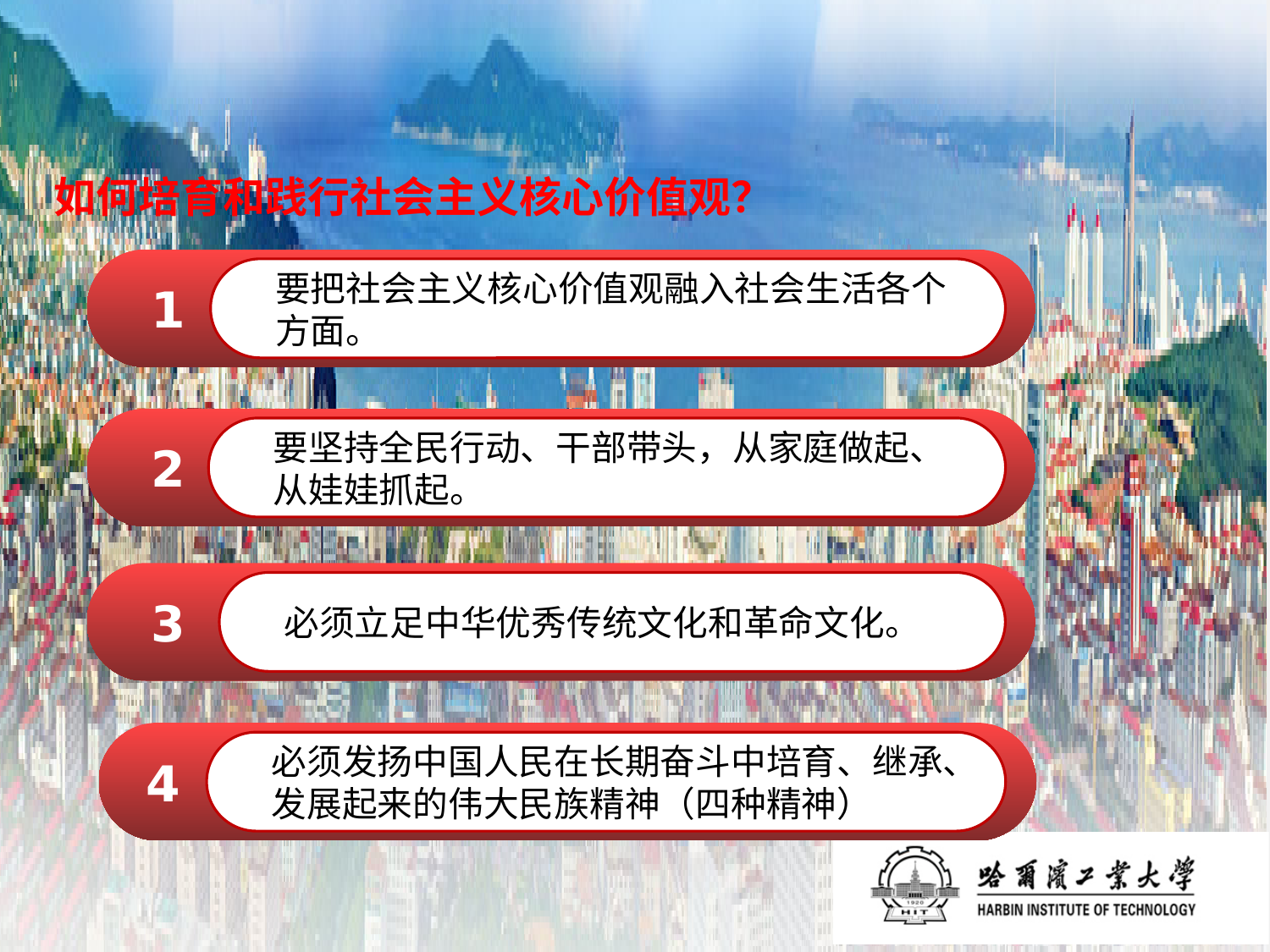

如何培育和践行社会主义核心价值观？
  1
要把社会主义核心价值观融入社会生活各个方面。
  2
要坚持全民行动、干部带头，从家庭做起、从娃娃抓起。
  3
必须立足中华优秀传统文化和革命文化。
 4
必须发扬中国人民在长期奋斗中培育、继承、发展起来的伟大民族精神（四种精神）